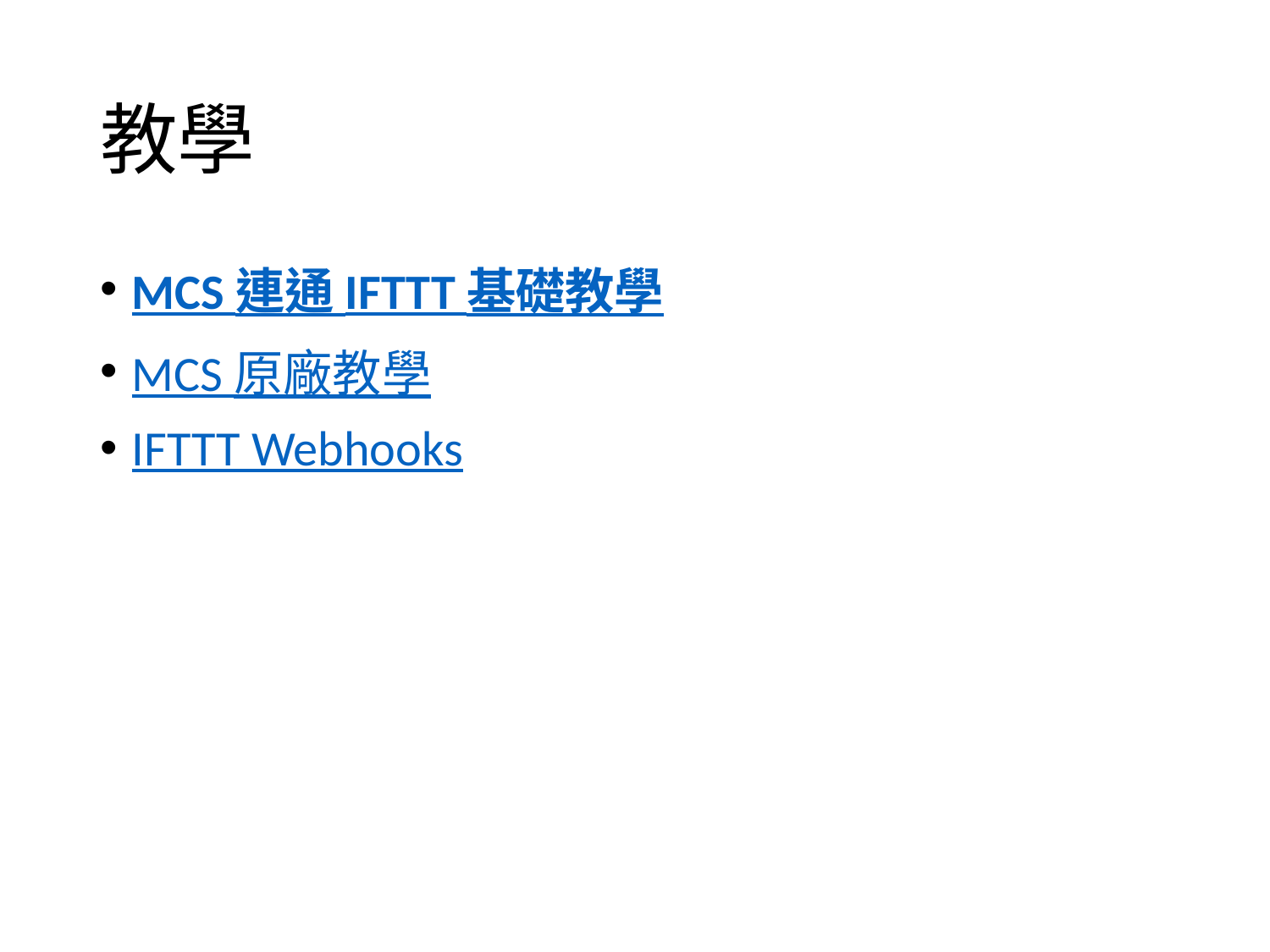

# 教學
MCS 連通 IFTTT 基礎教學
MCS 原廠教學
IFTTT Webhooks